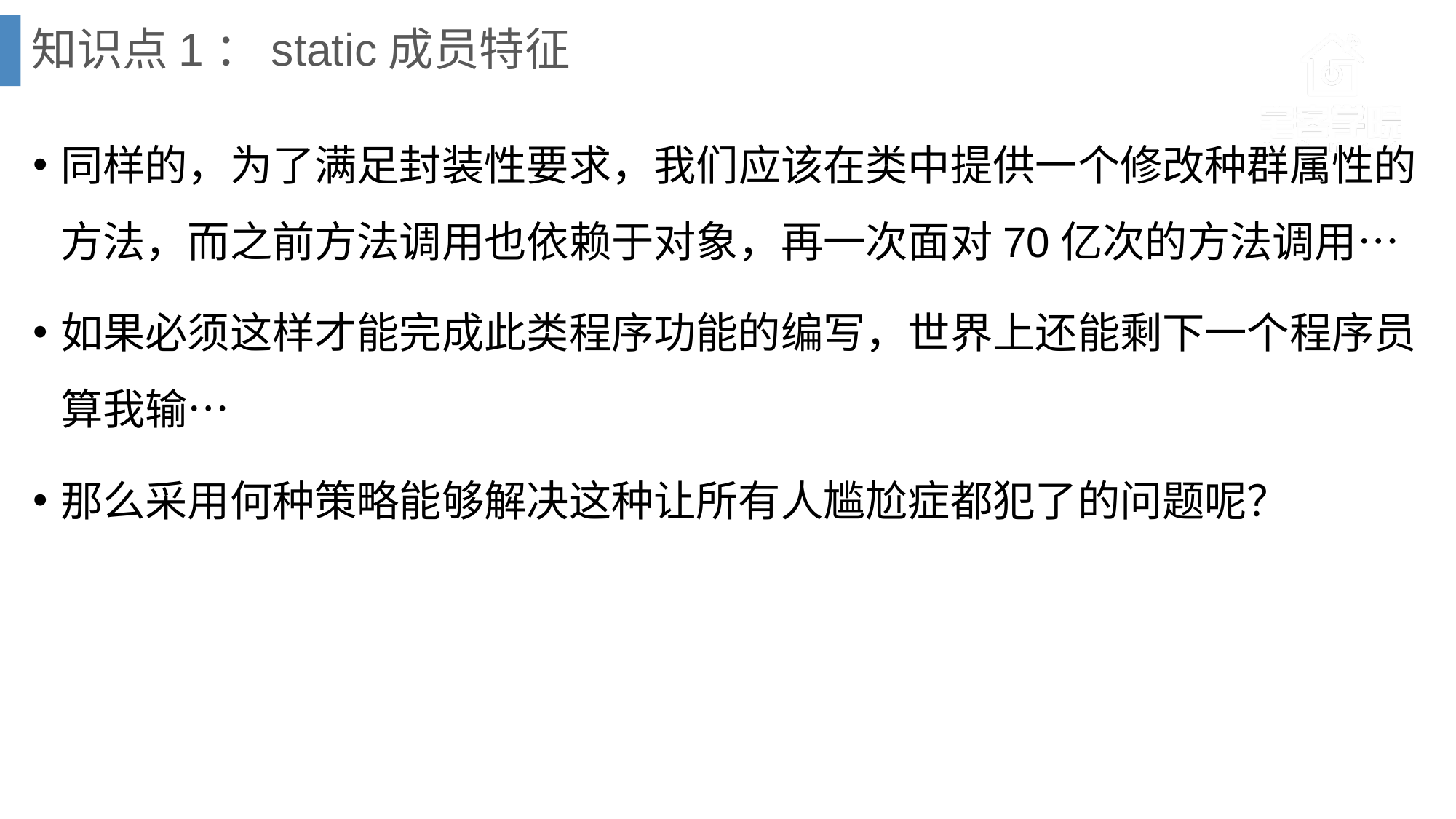

# 知识点1：static成员特征
同样的，为了满足封装性要求，我们应该在类中提供一个修改种群属性的方法，而之前方法调用也依赖于对象，再一次面对70亿次的方法调用…
如果必须这样才能完成此类程序功能的编写，世界上还能剩下一个程序员算我输…
那么采用何种策略能够解决这种让所有人尴尬症都犯了的问题呢？